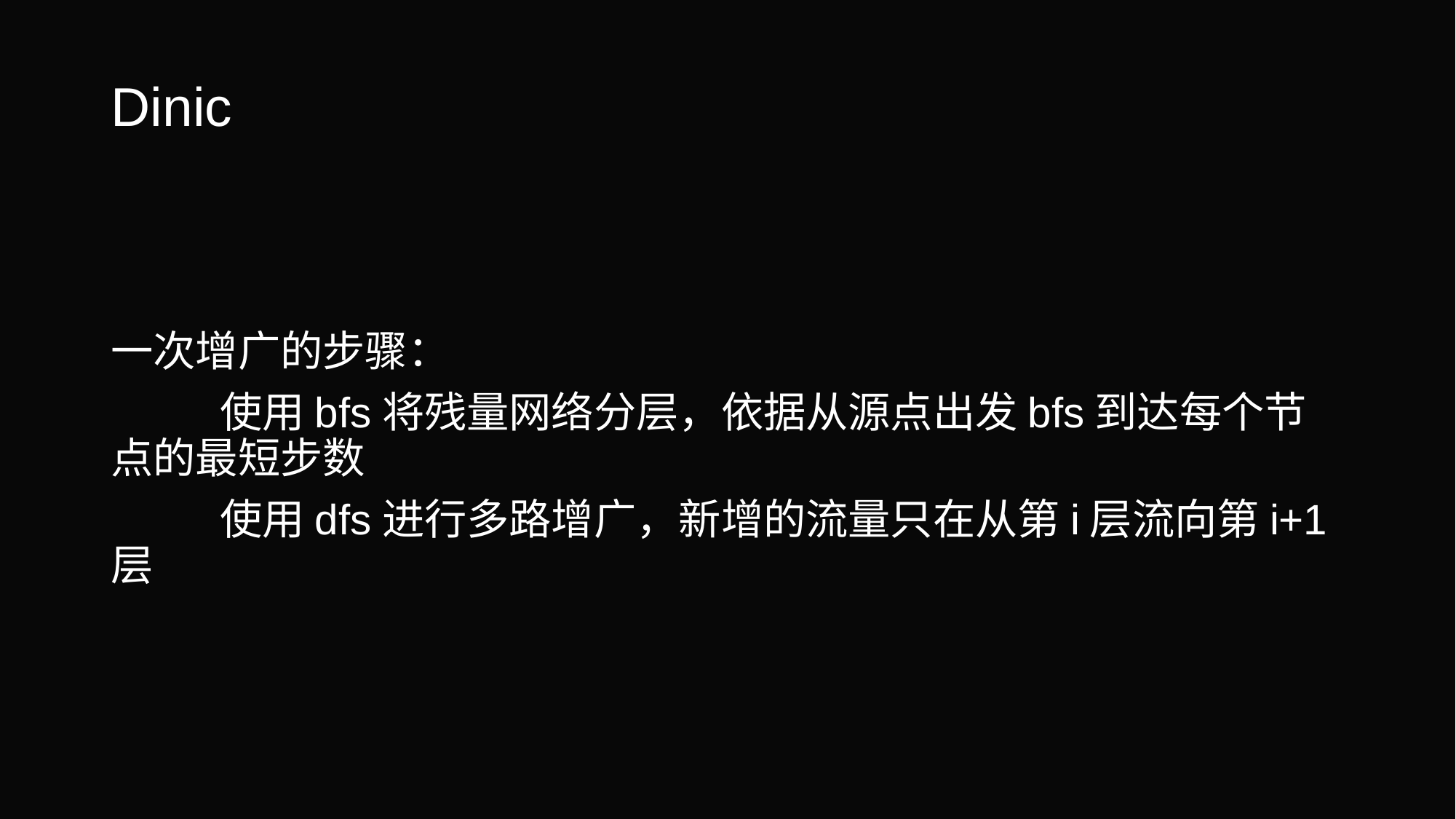

# Dinic
一次增广的步骤：
	使用bfs将残量网络分层，依据从源点出发bfs到达每个节点的最短步数
	使用dfs进行多路增广，新增的流量只在从第i层流向第i+1层